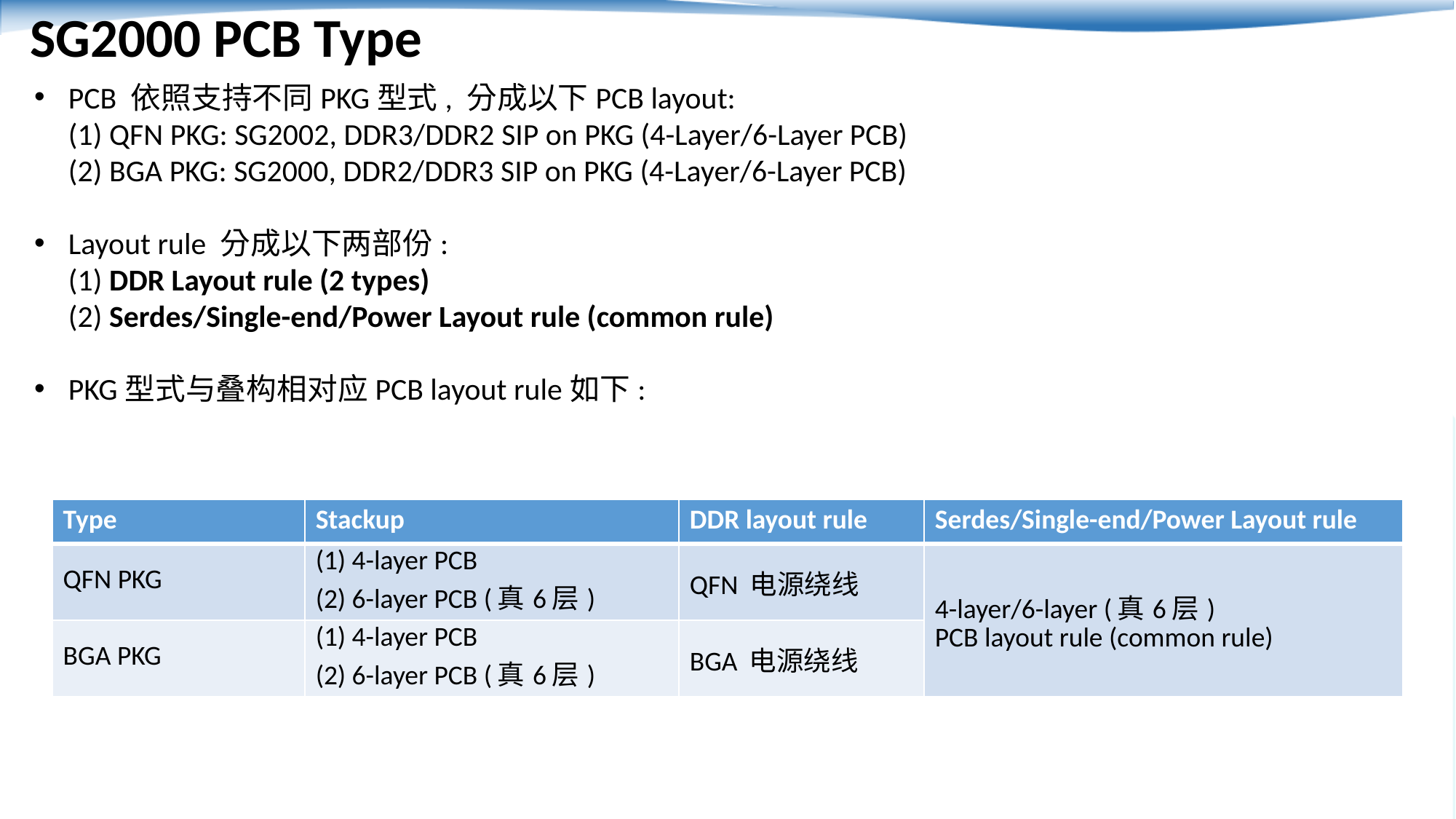

SG2000 PCB Type
PCB 依照支持不同PKG型式, 分成以下PCB layout:
(1) QFN PKG: SG2002, DDR3/DDR2 SIP on PKG (4-Layer/6-Layer PCB)
(2) BGA PKG: SG2000, DDR2/DDR3 SIP on PKG (4-Layer/6-Layer PCB)
Layout rule 分成以下两部份:
(1) DDR Layout rule (2 types)
(2) Serdes/Single-end/Power Layout rule (common rule)
PKG型式与叠构相对应PCB layout rule如下:
| Type | Stackup | DDR layout rule | Serdes/Single-end/Power Layout rule |
| --- | --- | --- | --- |
| QFN PKG | (1) 4-layer PCB (2) 6-layer PCB (真6层) | QFN 电源绕线 | 4-layer/6-layer (真6层) PCB layout rule (common rule) |
| BGA PKG | (1) 4-layer PCB (2) 6-layer PCB (真6层) | BGA 电源绕线 |  |